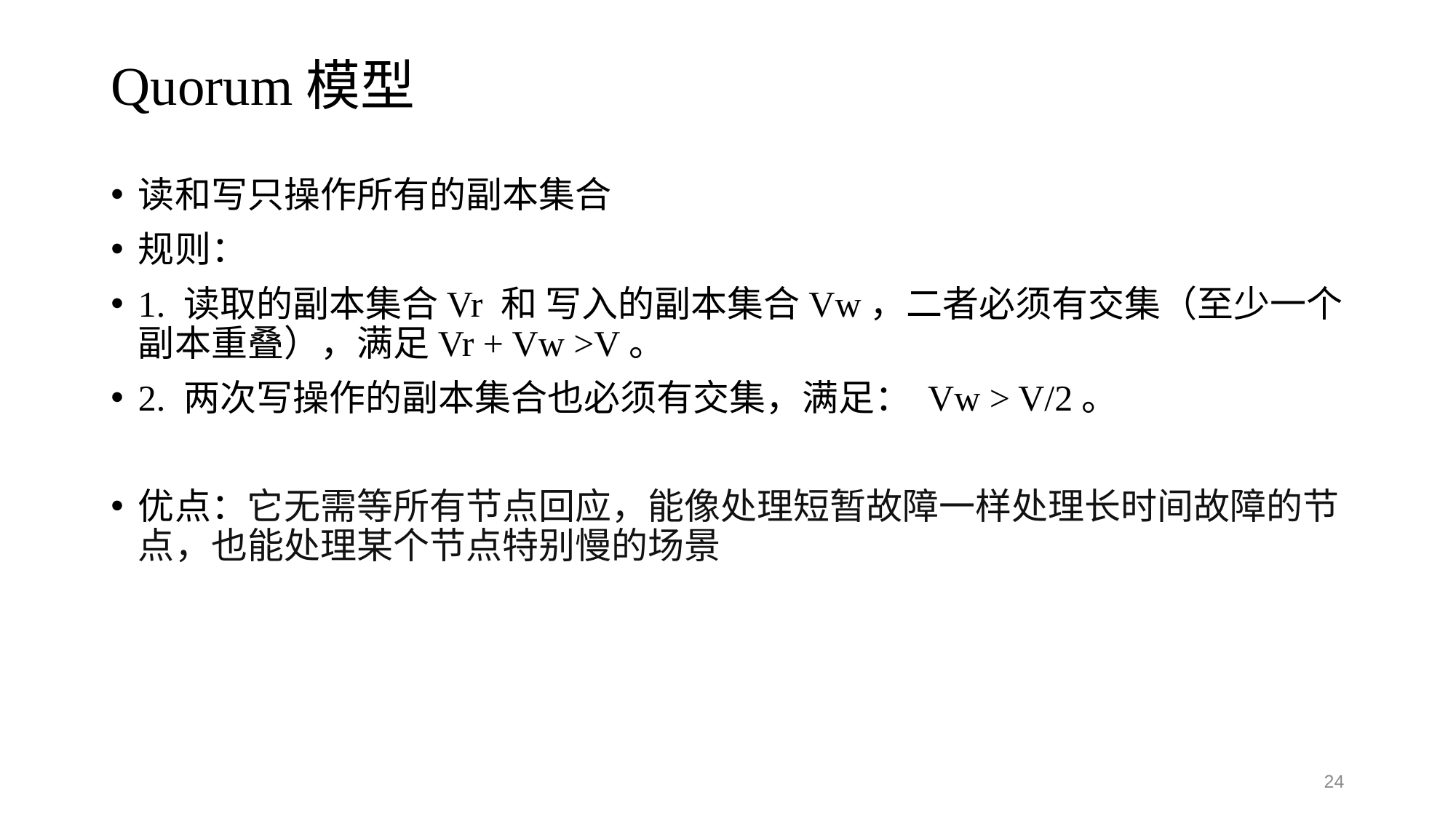

# Quorum模型
读和写只操作所有的副本集合
规则：
1. 读取的副本集合Vr 和 写入的副本集合Vw，二者必须有交集（至少一个副本重叠），满足Vr + Vw >V。
2. 两次写操作的副本集合也必须有交集，满足： Vw > V/2。

优点：它无需等所有节点回应，能像处理短暂故障一样处理长时间故障的节点，也能处理某个节点特别慢的场景
24